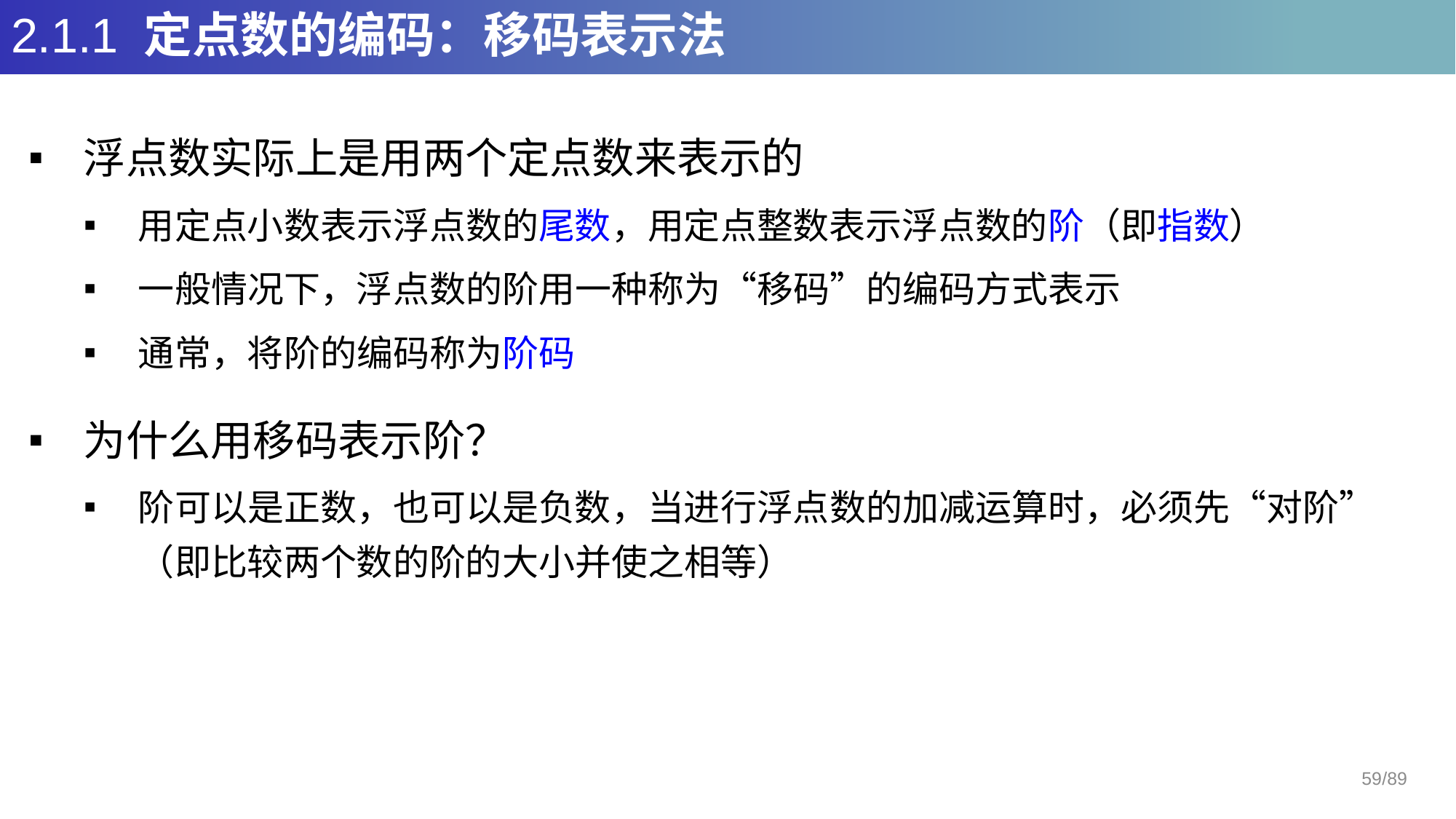

# 2.1.1 定点数的编码：移码表示法
浮点数实际上是用两个定点数来表示的
用定点小数表示浮点数的尾数，用定点整数表示浮点数的阶（即指数）
一般情况下，浮点数的阶用一种称为“移码”的编码方式表示
通常，将阶的编码称为阶码
为什么用移码表示阶？
阶可以是正数，也可以是负数，当进行浮点数的加减运算时，必须先“对阶”（即比较两个数的阶的大小并使之相等）
59/89